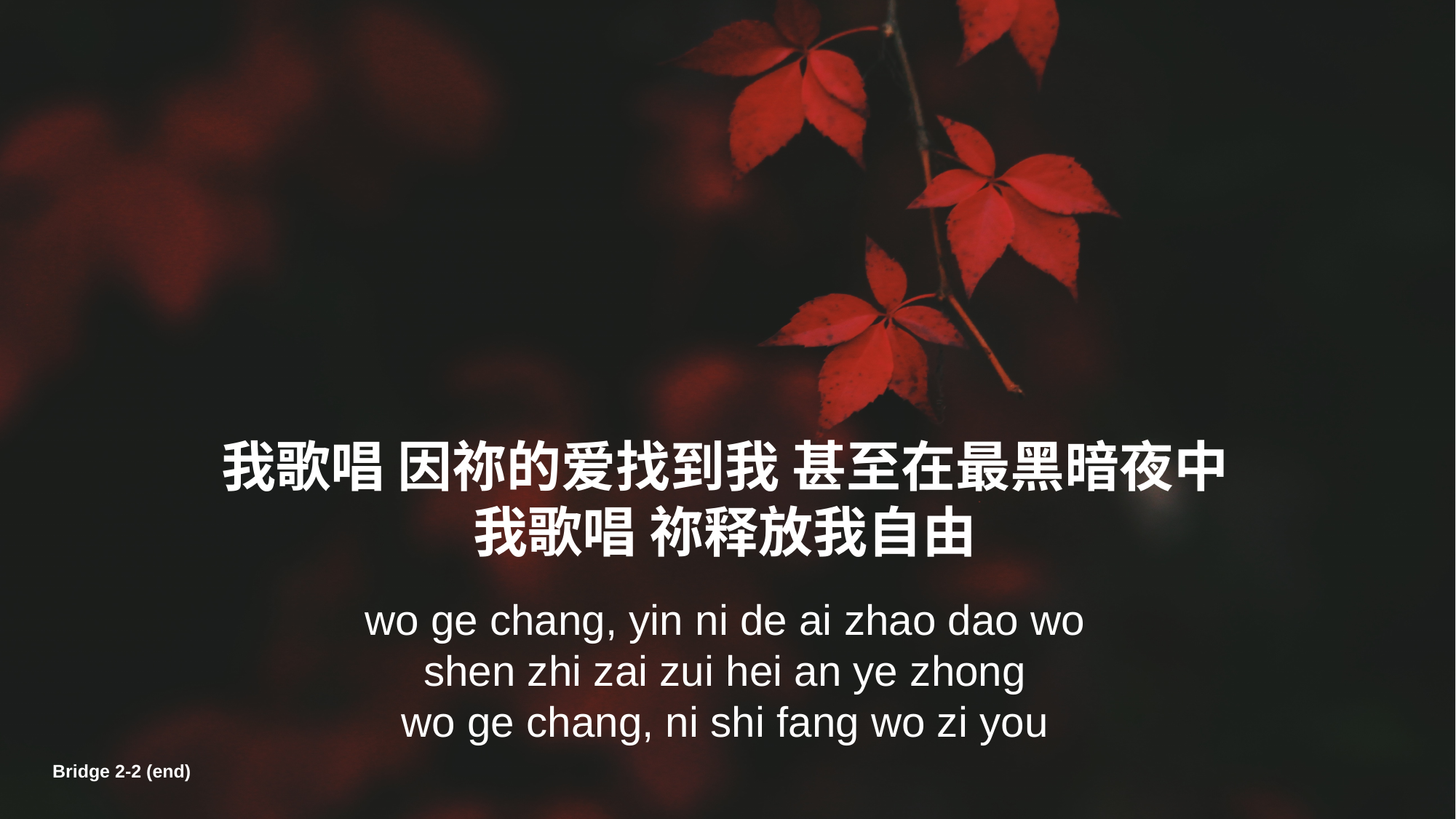

我歌唱 因祢的爱找到我 甚至在最黑暗夜中
我歌唱 祢释放我自由

wo ge chang, yin ni de ai zhao dao wo
shen zhi zai zui hei an ye zhong
wo ge chang, ni shi fang wo zi you
Bridge 2-2 (end)